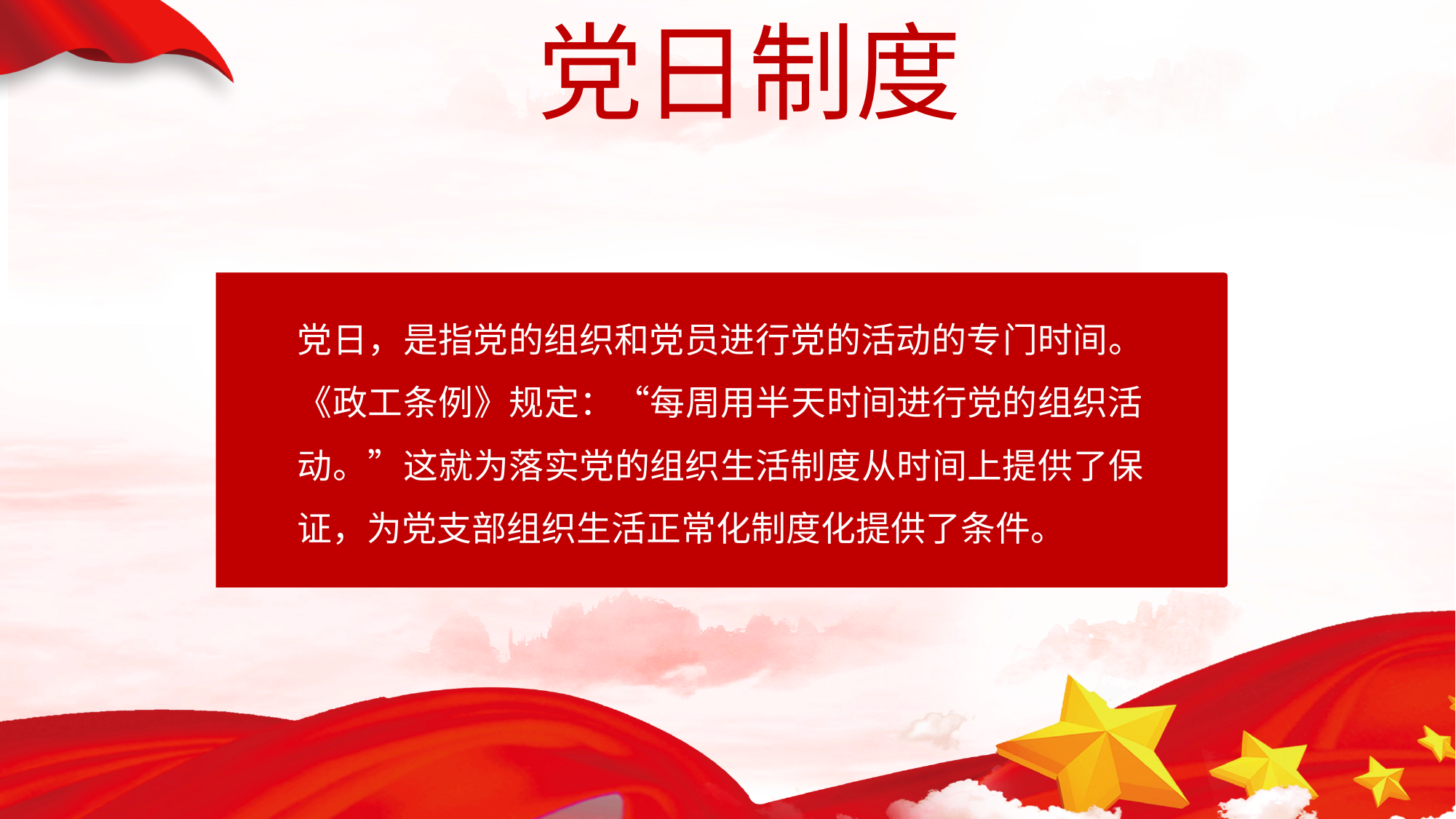

党日制度

党日，是指党的组织和党员进行党的活动的专门时间。《政工条例》规定：“每周用半天时间进行党的组织活动。”这就为落实党的组织生活制度从时间上提供了保证，为党支部组织生活正常化制度化提供了条件。